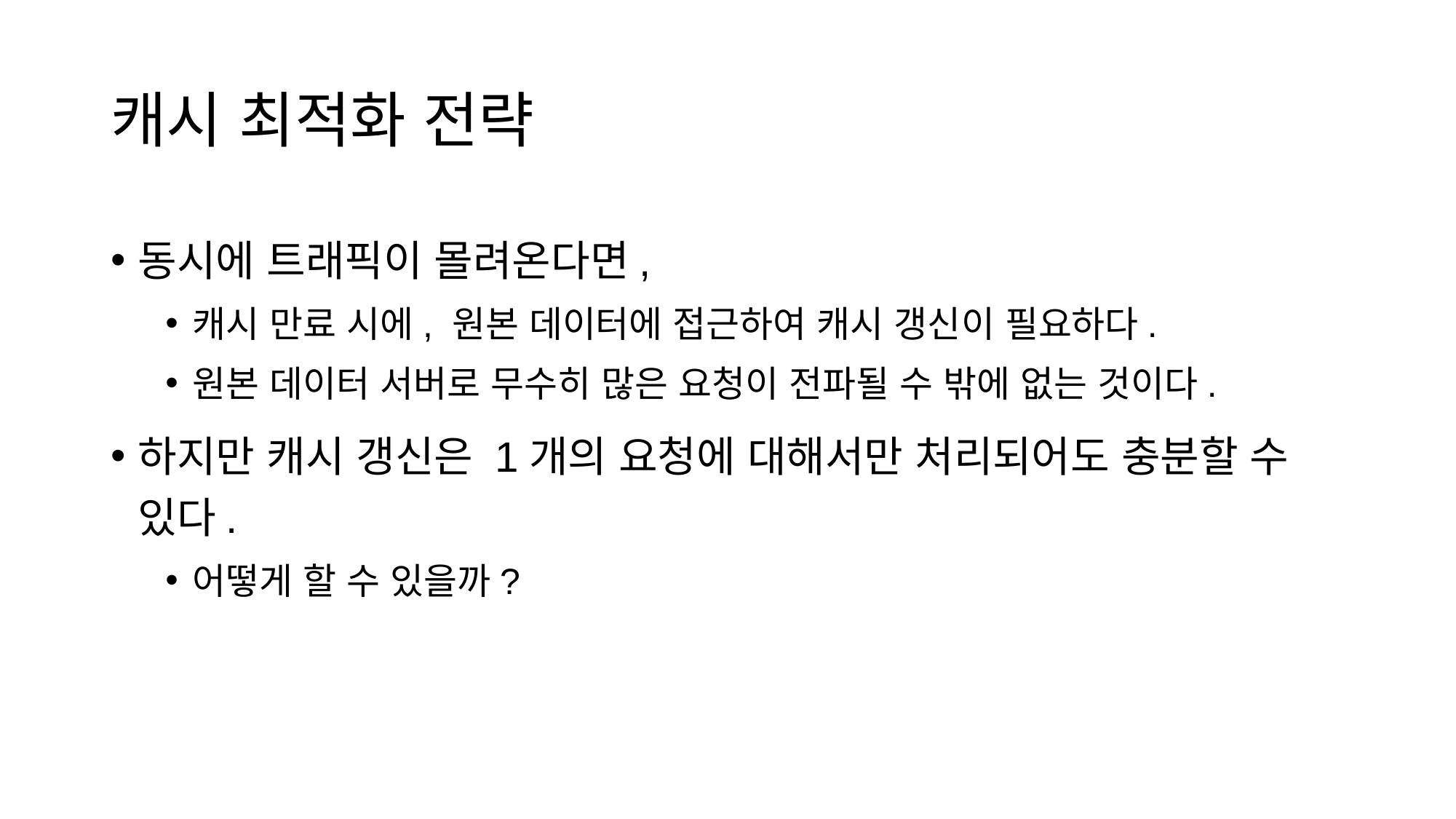

# 캐시 최적화 전략
동시에 트래픽이 몰려온다면,
캐시 만료 시에, 원본 데이터에 접근하여 캐시 갱신이 필요하다.
원본 데이터 서버로 무수히 많은 요청이 전파될 수 밖에 없는 것이다.
하지만 캐시 갱신은 1개의 요청에 대해서만 처리되어도 충분할 수 있다.
어떻게 할 수 있을까?